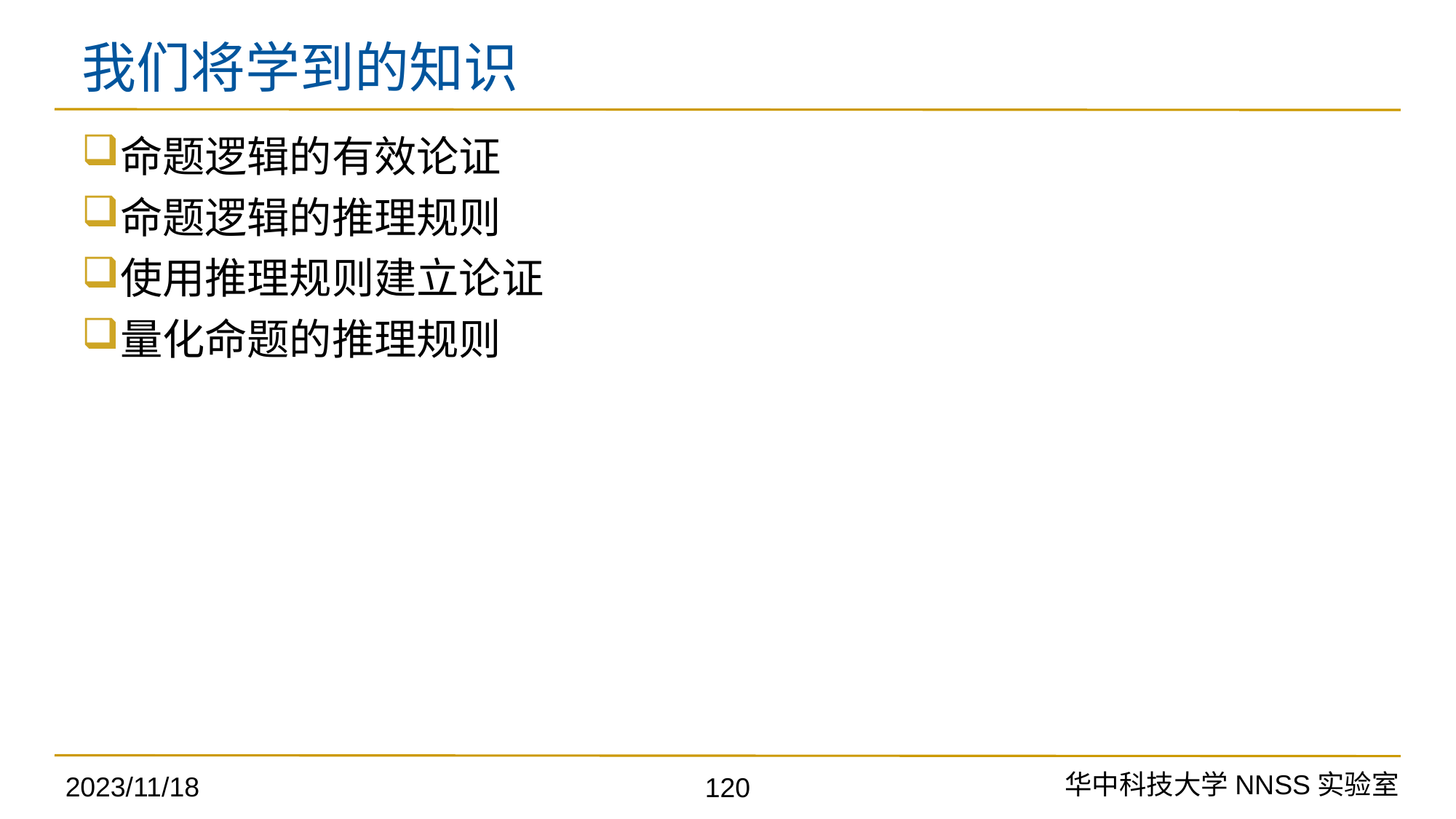

# 我们将学到的知识
命题逻辑的有效论证
命题逻辑的推理规则
使用推理规则建立论证
量化命题的推理规则

华中科技大学NNSS实验室
2023/11/18
120